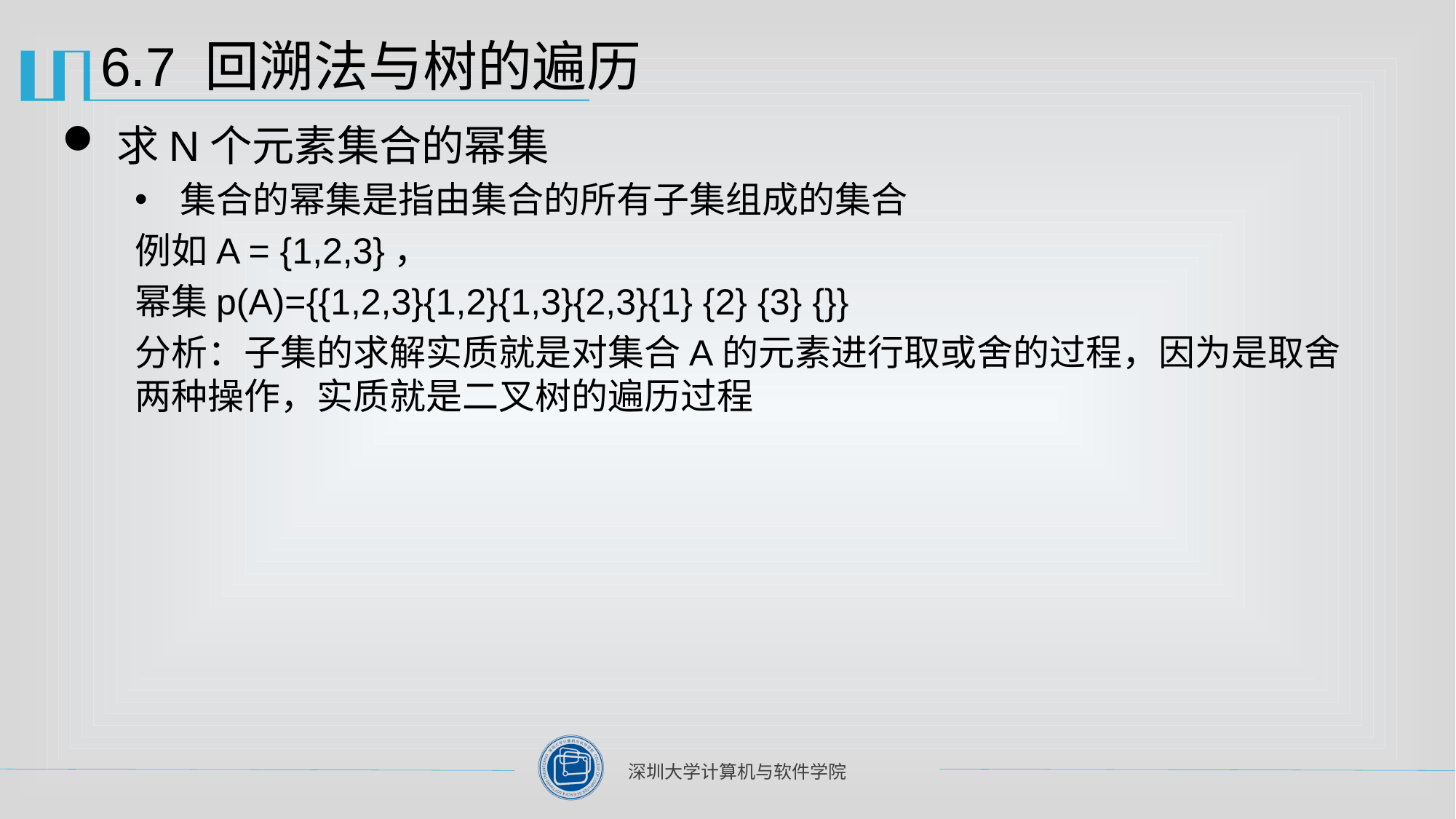

# 6.7 回溯法与树的遍历
求N个元素集合的幂集
集合的幂集是指由集合的所有子集组成的集合
例如A = {1,2,3}，
幂集p(A)={{1,2,3}{1,2}{1,3}{2,3}{1} {2} {3} {}}
分析：子集的求解实质就是对集合A的元素进行取或舍的过程，因为是取舍两种操作，实质就是二叉树的遍历过程

126